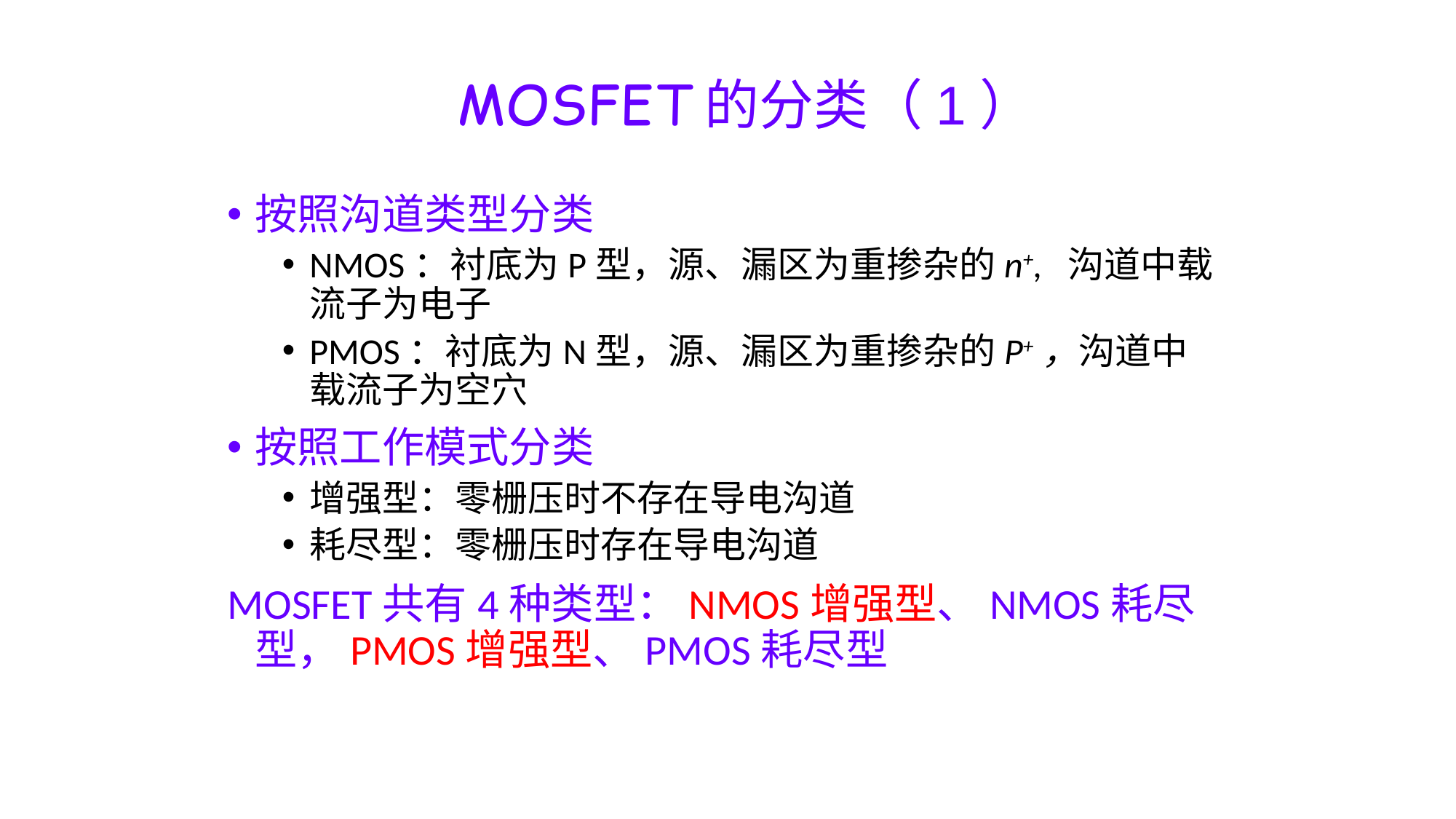

MOSFET的分类（1）
按照沟道类型分类
NMOS：衬底为P型，源、漏区为重掺杂的n+,  沟道中载流子为电子
PMOS：衬底为N型，源、漏区为重掺杂的P+，沟道中载流子为空穴
按照工作模式分类
增强型：零栅压时不存在导电沟道
耗尽型：零栅压时存在导电沟道
MOSFET共有4种类型：NMOS增强型、NMOS耗尽型，PMOS增强型、PMOS耗尽型